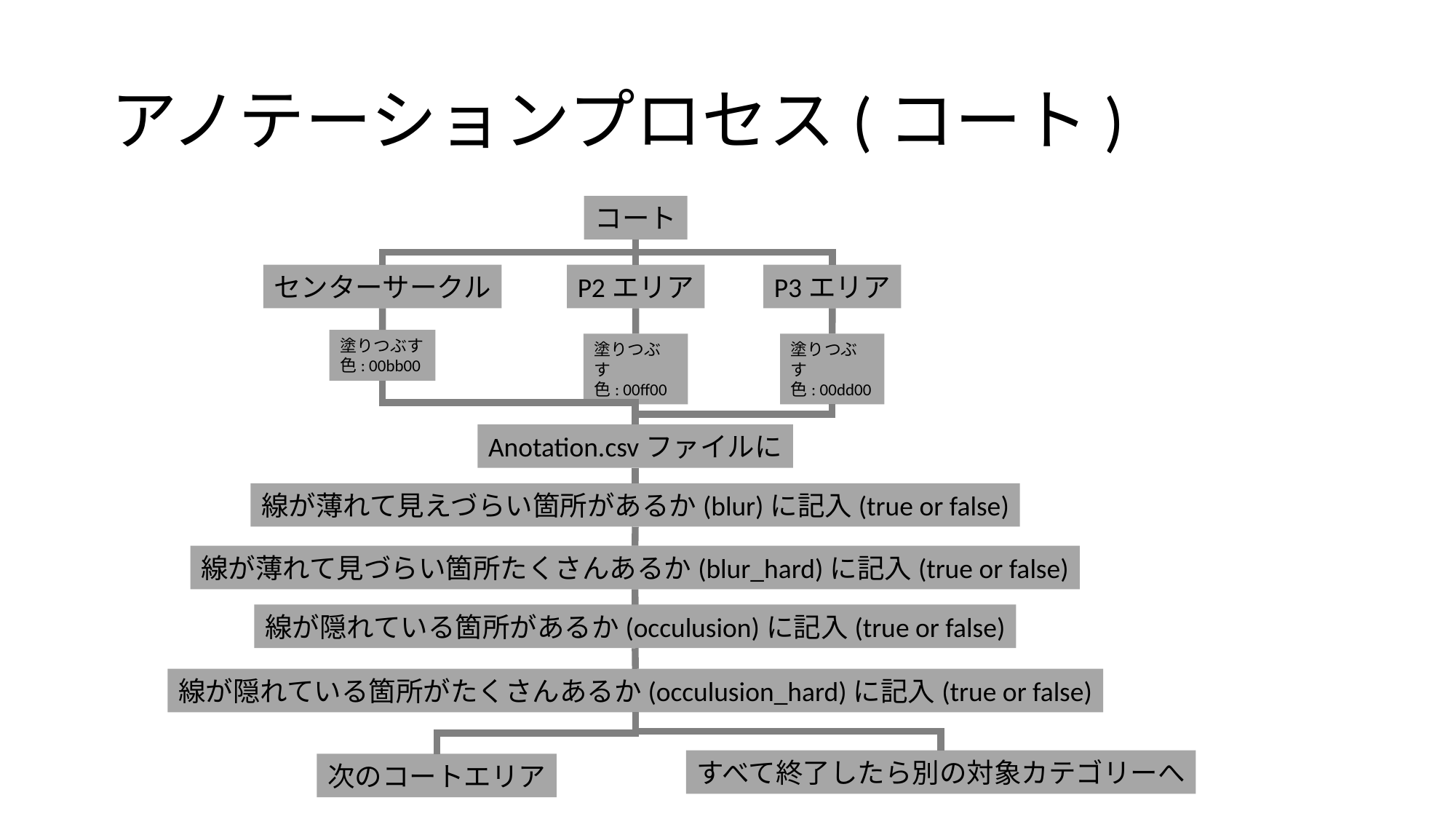

# アノテーションプロセス(コート)
コート
センターサークル
P2エリア
P3エリア
塗りつぶす
色: 00bb00
塗りつぶす
色: 00ff00
塗りつぶす
色: 00dd00
Anotation.csvファイルに
線が薄れて見えづらい箇所があるか(blur)に記入(true or false)
線が薄れて見づらい箇所たくさんあるか(blur_hard)に記入(true or false)
線が隠れている箇所があるか(occulusion)に記入(true or false)
線が隠れている箇所がたくさんあるか(occulusion_hard)に記入(true or false)
すべて終了したら別の対象カテゴリーへ
次のコートエリア